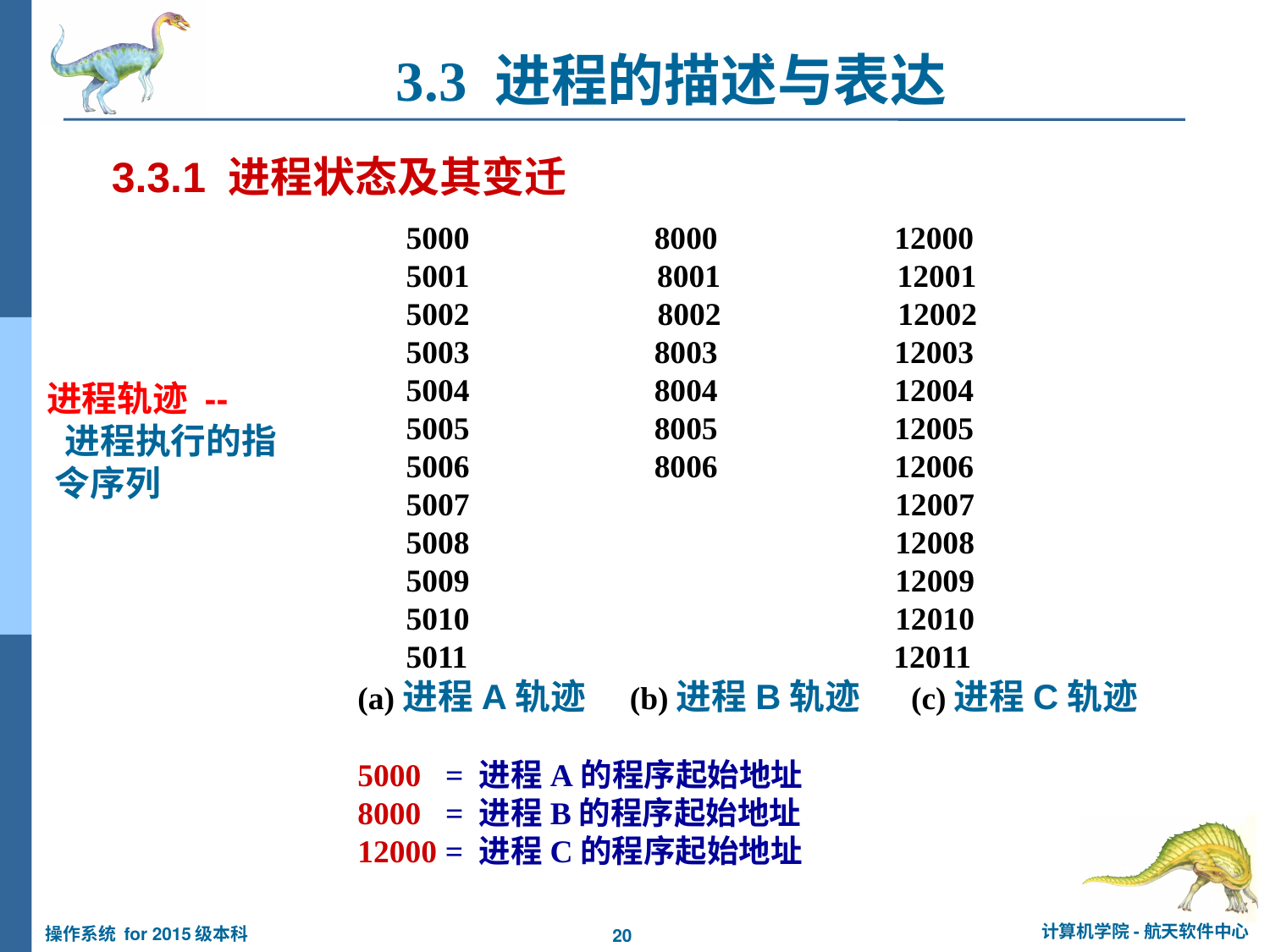

3.3 进程的描述与表达
3.3.1 进程状态及其变迁
      5000                       8000                      12000
      5001                    8001                      12001
      5002                       8002                      12002
      5003                       8003                      12003
      5004                       8004                      12004
      5005                       8005                      12005
      5006                       8006                      12006
      5007                                                     12007
      5008                                                     12008
      5009                                                     12009
      5010                                                     12010
      5011                                                     12011
(a)进程A轨迹     (b)进程B轨迹      (c)进程C轨迹

5000   = 进程A的程序起始地址
8000   = 进程B的程序起始地址
12000 = 进程C的程序起始地址
进程轨迹 --
 进程执行的指
 令序列